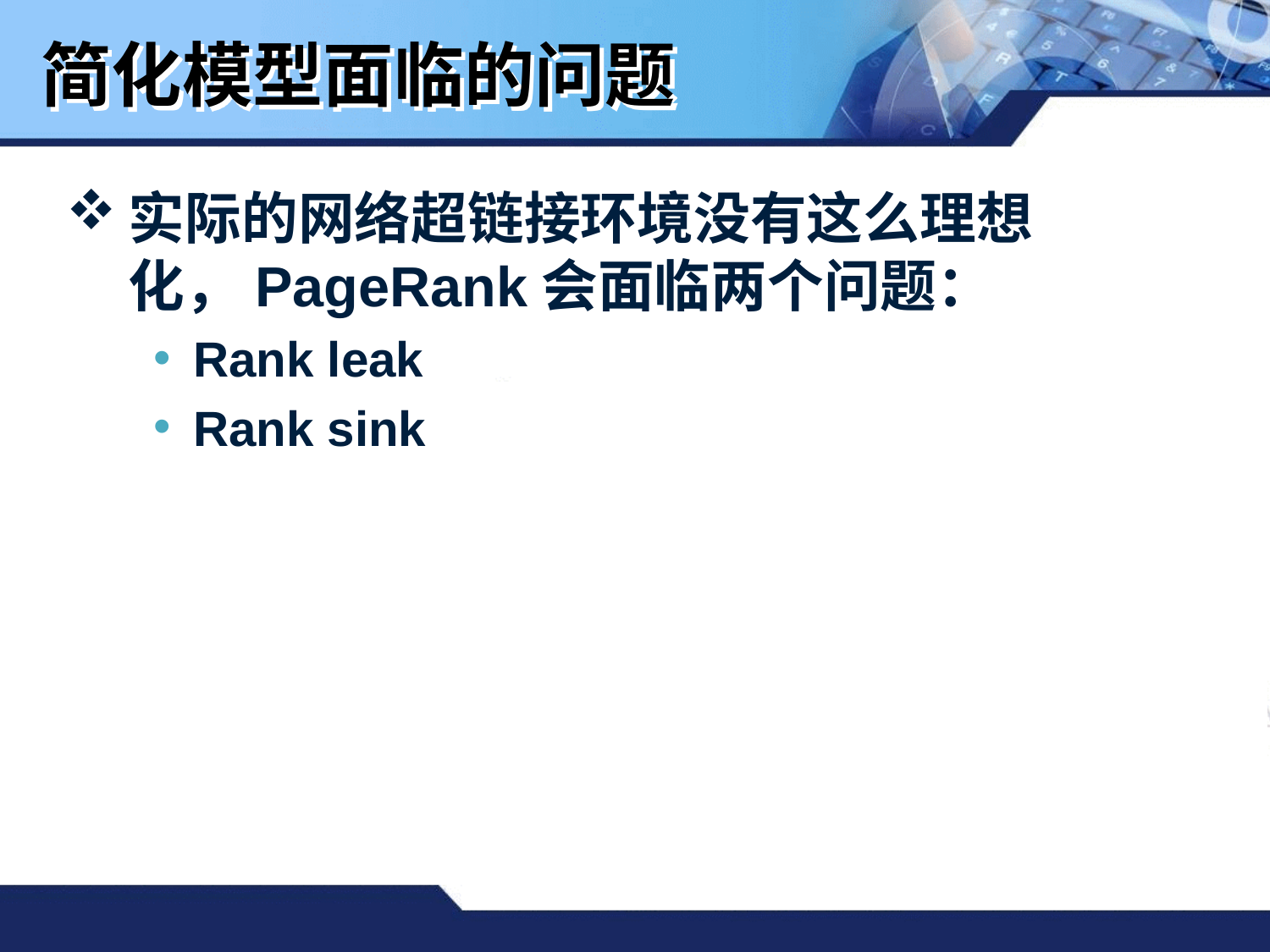

# 简化模型面临的问题
实际的网络超链接环境没有这么理想化，PageRank会面临两个问题：
Rank leak
Rank sink